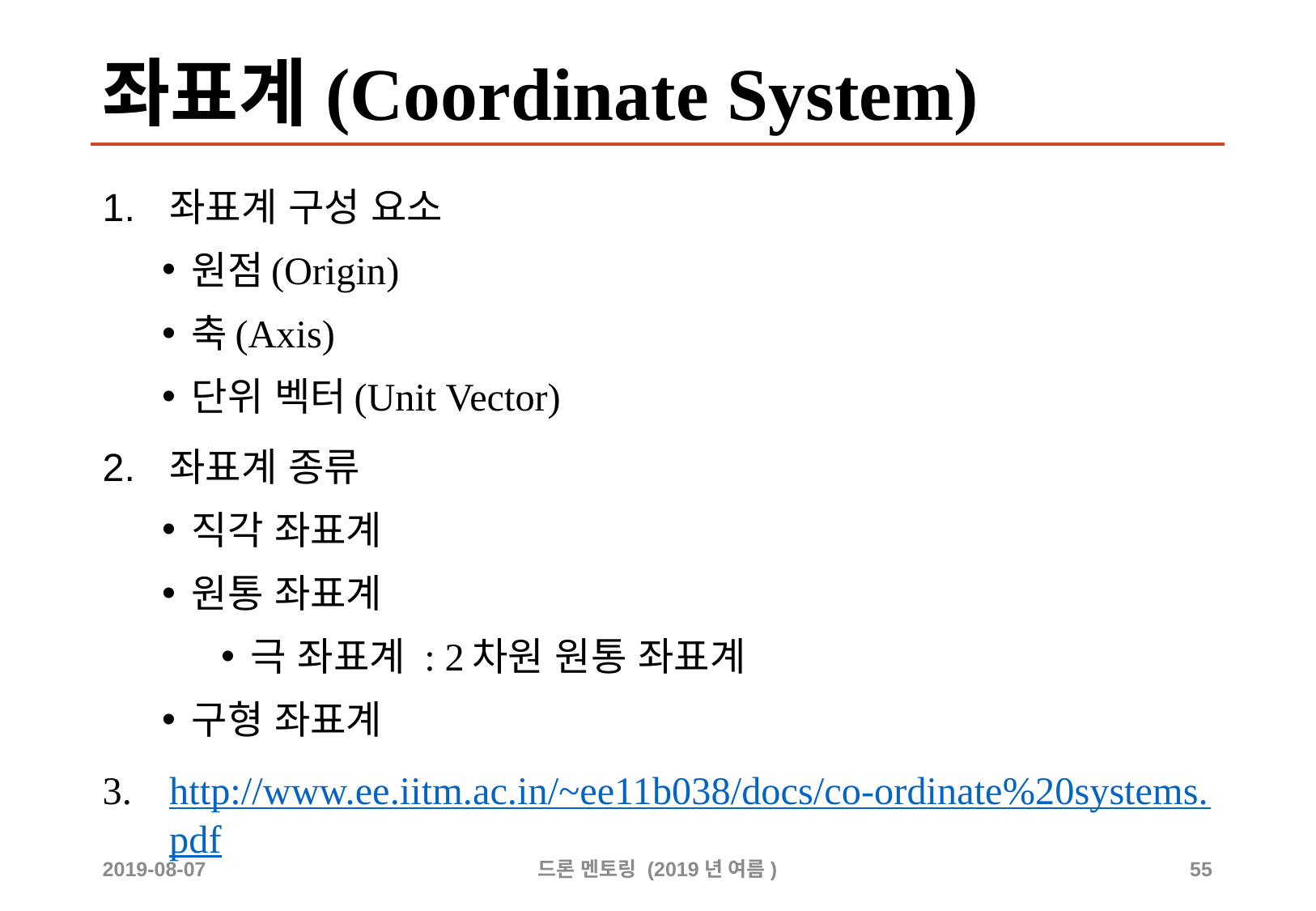

# 좌표계(Coordinate System)
좌표계 구성 요소
원점(Origin)
축(Axis)
단위 벡터(Unit Vector)
좌표계 종류
직각 좌표계
원통 좌표계
극 좌표계 : 2차원 원통 좌표계
구형 좌표계
http://www.ee.iitm.ac.in/~ee11b038/docs/co-ordinate%20systems.pdf

2019-08-07
드론 멘토링 (2019년 여름)
55